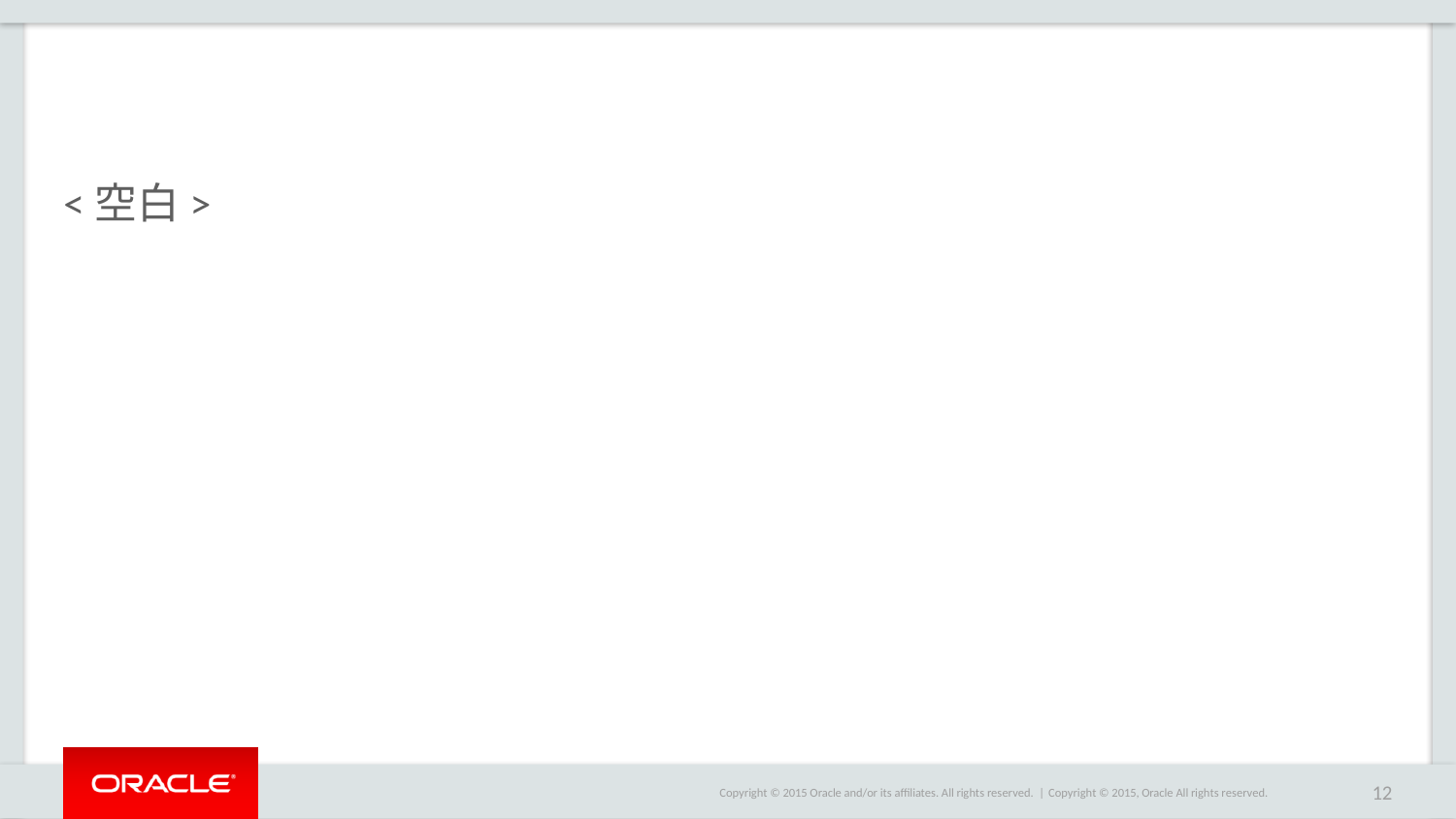

#
<空白>
Copyright © 2015, Oracle All rights reserved.
12